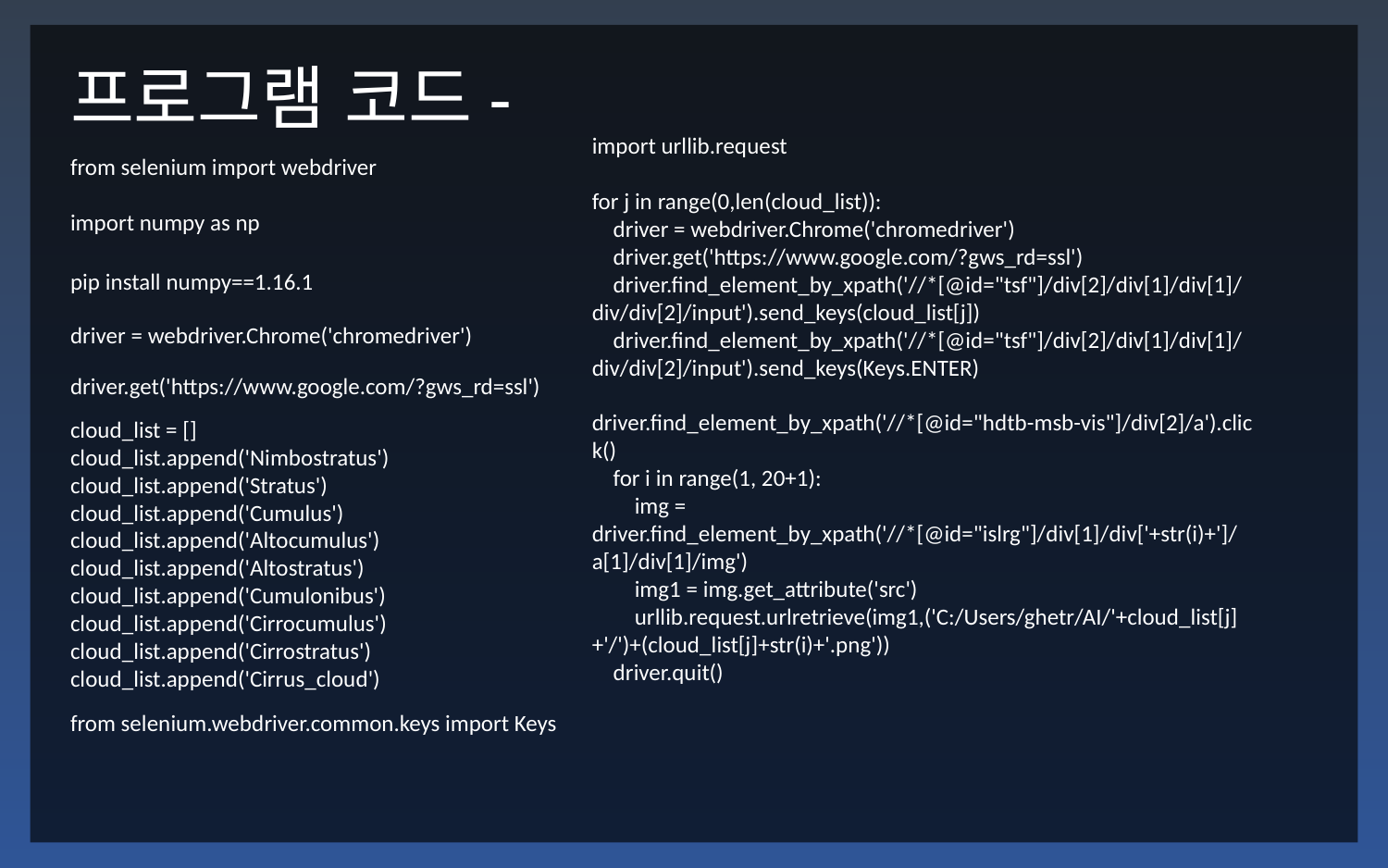

프로그램 코드-
import urllib.request

for j in range(0,len(cloud_list)):
    driver = webdriver.Chrome('chromedriver')
    driver.get('https://www.google.com/?gws_rd=ssl')
    driver.find_element_by_xpath('//*[@id="tsf"]/div[2]/div[1]/div[1]/div/div[2]/input').send_keys(cloud_list[j])
    driver.find_element_by_xpath('//*[@id="tsf"]/div[2]/div[1]/div[1]/div/div[2]/input').send_keys(Keys.ENTER)
    driver.find_element_by_xpath('//*[@id="hdtb-msb-vis"]/div[2]/a').click()
    for i in range(1, 20+1):
        img = driver.find_element_by_xpath('//*[@id="islrg"]/div[1]/div['+str(i)+']/a[1]/div[1]/img')
        img1 = img.get_attribute('src')
        urllib.request.urlretrieve(img1,('C:/Users/ghetr/AI/'+cloud_list[j]+'/')+(cloud_list[j]+str(i)+'.png'))
    driver.quit()
from selenium import webdriver
import numpy as np
pip install numpy==1.16.1
driver = webdriver.Chrome('chromedriver')
driver.get('https://www.google.com/?gws_rd=ssl')
cloud_list = []
cloud_list.append('Nimbostratus')
cloud_list.append('Stratus')
cloud_list.append('Cumulus')
cloud_list.append('Altocumulus')
cloud_list.append('Altostratus')
cloud_list.append('Cumulonibus')
cloud_list.append('Cirrocumulus')
cloud_list.append('Cirrostratus')
cloud_list.append('Cirrus_cloud')
from selenium.webdriver.common.keys import Keys